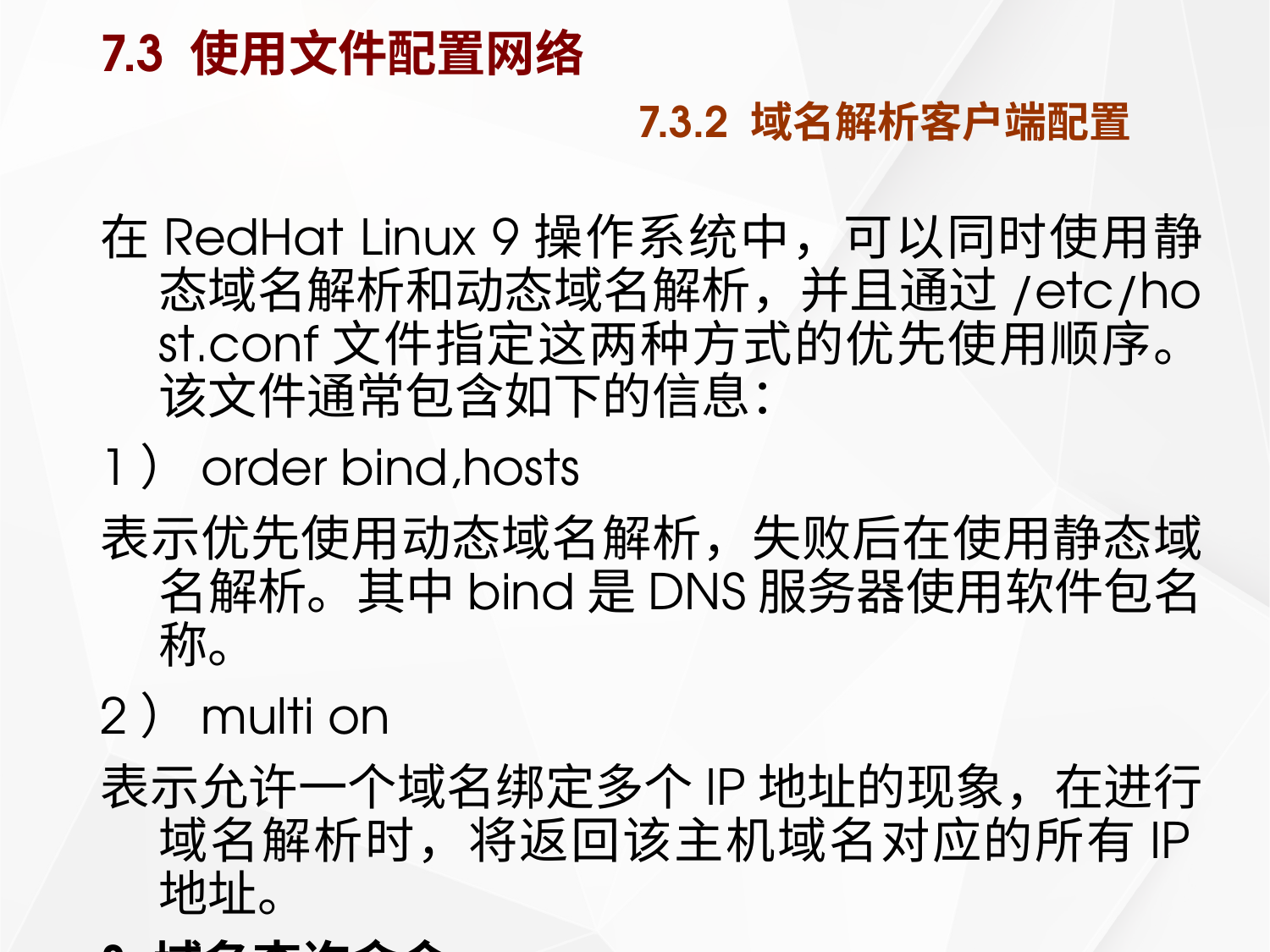

# 7.3 使用文件配置网络 7.3.2 域名解析客户端配置
在RedHat Linux 9操作系统中，可以同时使用静态域名解析和动态域名解析，并且通过/etc/host.conf文件指定这两种方式的优先使用顺序。该文件通常包含如下的信息：
1）order bind,hosts
表示优先使用动态域名解析，失败后在使用静态域名解析。其中bind是DNS服务器使用软件包名称。
2）multi on
表示允许一个域名绑定多个IP地址的现象，在进行域名解析时，将返回该主机域名对应的所有IP地址。
3.域名查询命令
当用户使用主机的FQDN主机名访问网络的时候，域名解析的过程通常相对于用户来说是透明的。如果用户确实希望直到某